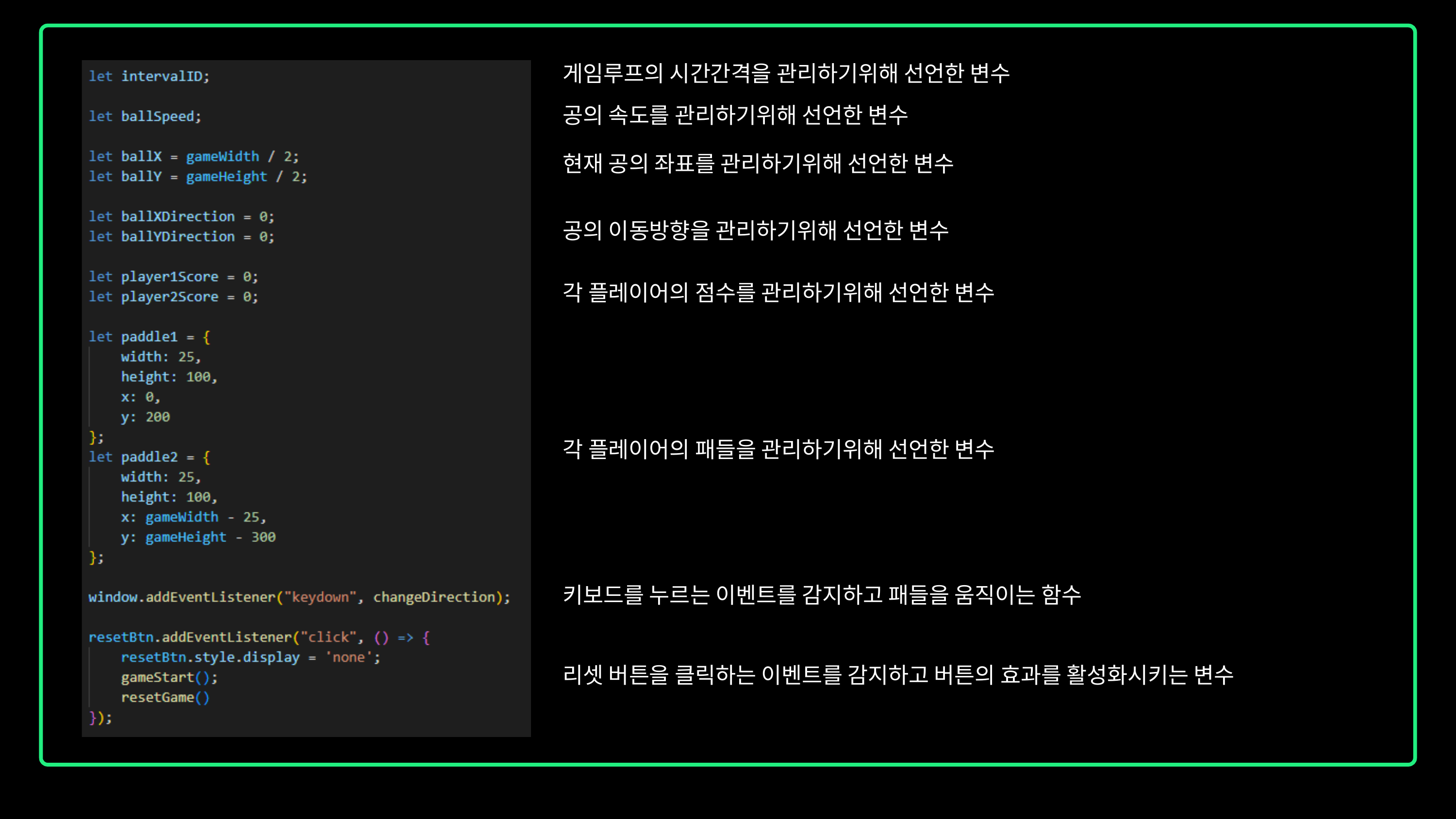

게임루프의 시간간격을 관리하기위해 선언한 변수

공의 속도를 관리하기위해 선언한 변수
현재 공의 좌표를 관리하기위해 선언한 변수
공의 이동방향을 관리하기위해 선언한 변수
각 플레이어의 점수를 관리하기위해 선언한 변수
각 플레이어의 패들을 관리하기위해 선언한 변수
키보드를 누르는 이벤트를 감지하고 패들을 움직이는 함수
리셋 버튼을 클릭하는 이벤트를 감지하고 버튼의 효과를 활성화시키는 변수